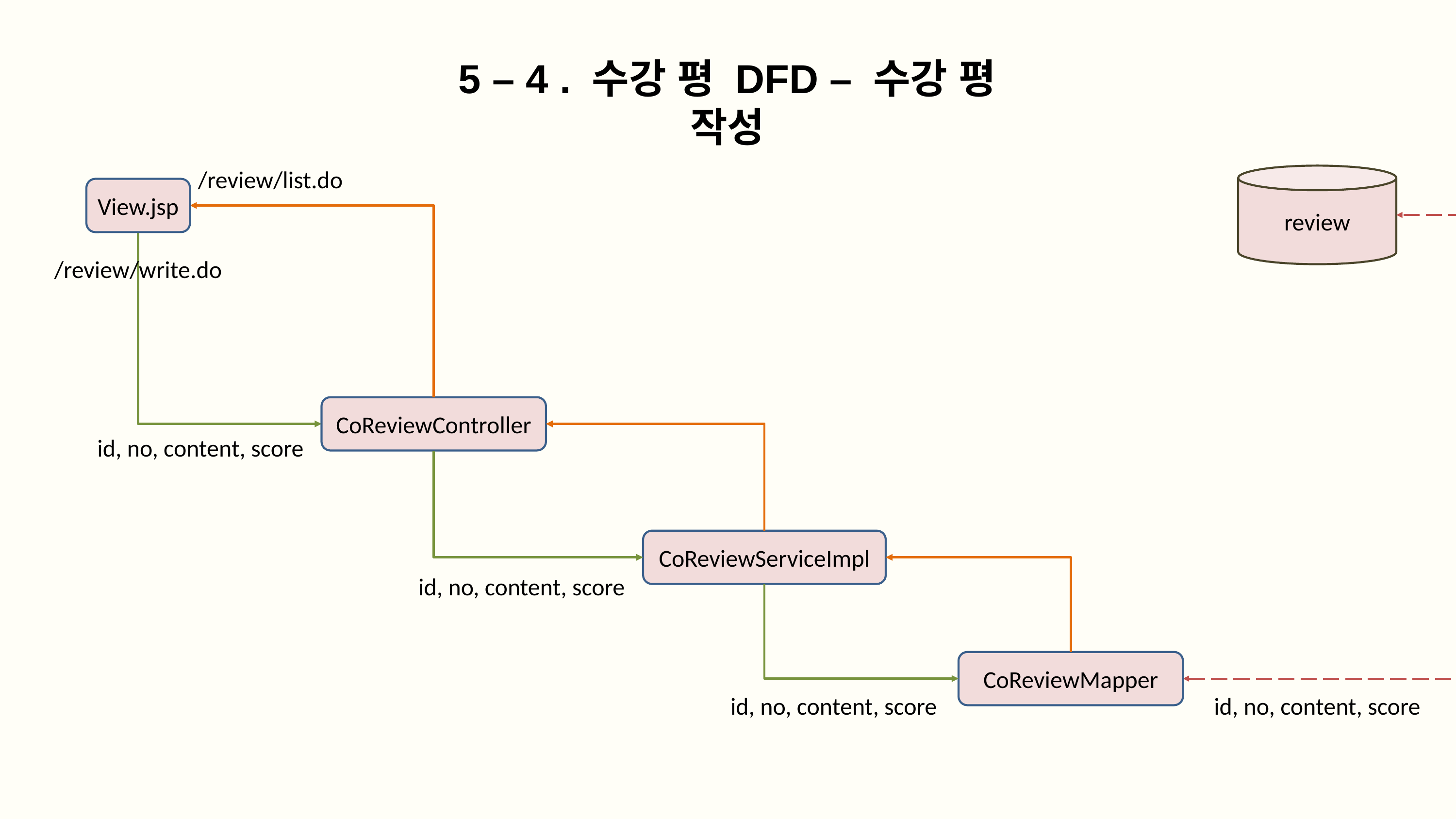

5 – 4 . 수강 평 DFD – 수강 평 작성
/review/list.do
review
View.jsp
/review/write.do
CoReviewController
id, no, content, score
CoReviewServiceImpl
id, no, content, score
CoReviewMapper
id, no, content, score
id, no, content, score